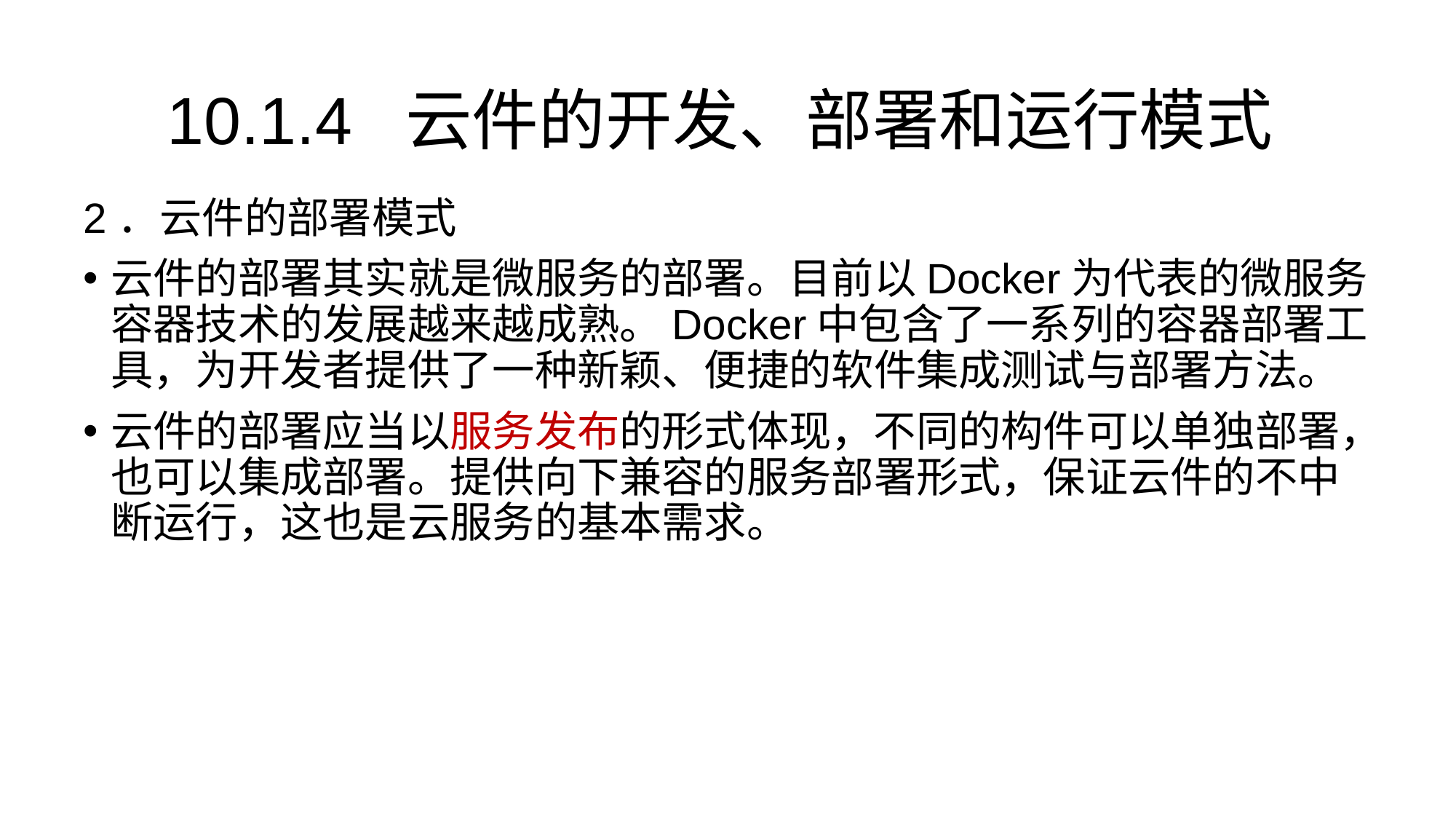

# 10.1.4  云件的开发、部署和运行模式
2．云件的部署模式
云件的部署其实就是微服务的部署。目前以Docker为代表的微服务容器技术的发展越来越成熟。Docker中包含了一系列的容器部署工具，为开发者提供了一种新颖、便捷的软件集成测试与部署方法。
云件的部署应当以服务发布的形式体现，不同的构件可以单独部署，也可以集成部署。提供向下兼容的服务部署形式，保证云件的不中断运行，这也是云服务的基本需求。